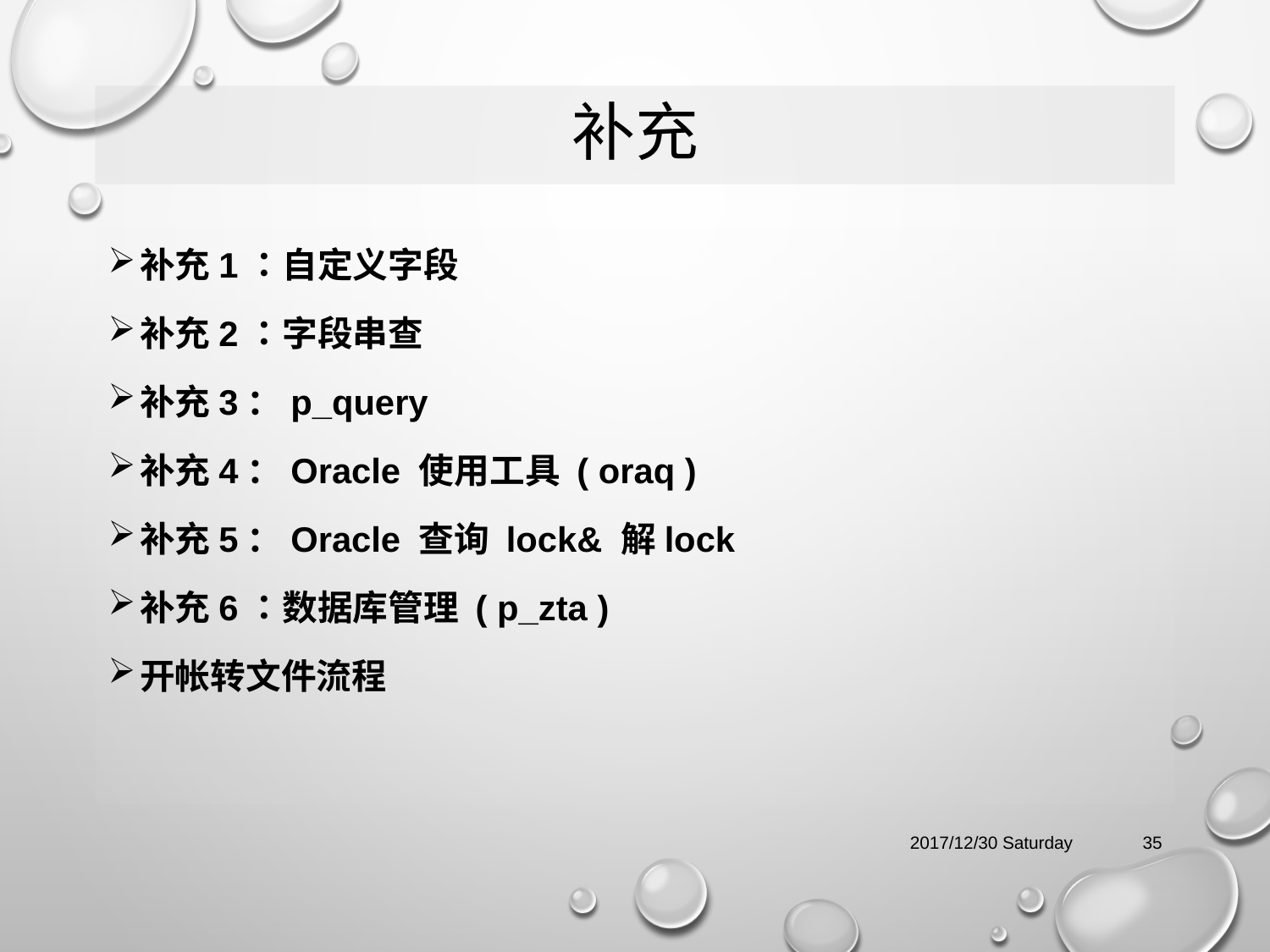

# 补充
补充1：自定义字段
补充2：字段串查
补充3：p_query
补充4：Oracle 使用工具 ( oraq )
补充5：Oracle 查询 lock& 解lock
补充6：数据库管理 ( p_zta )
开帐转文件流程
2017/12/30 Saturday
35